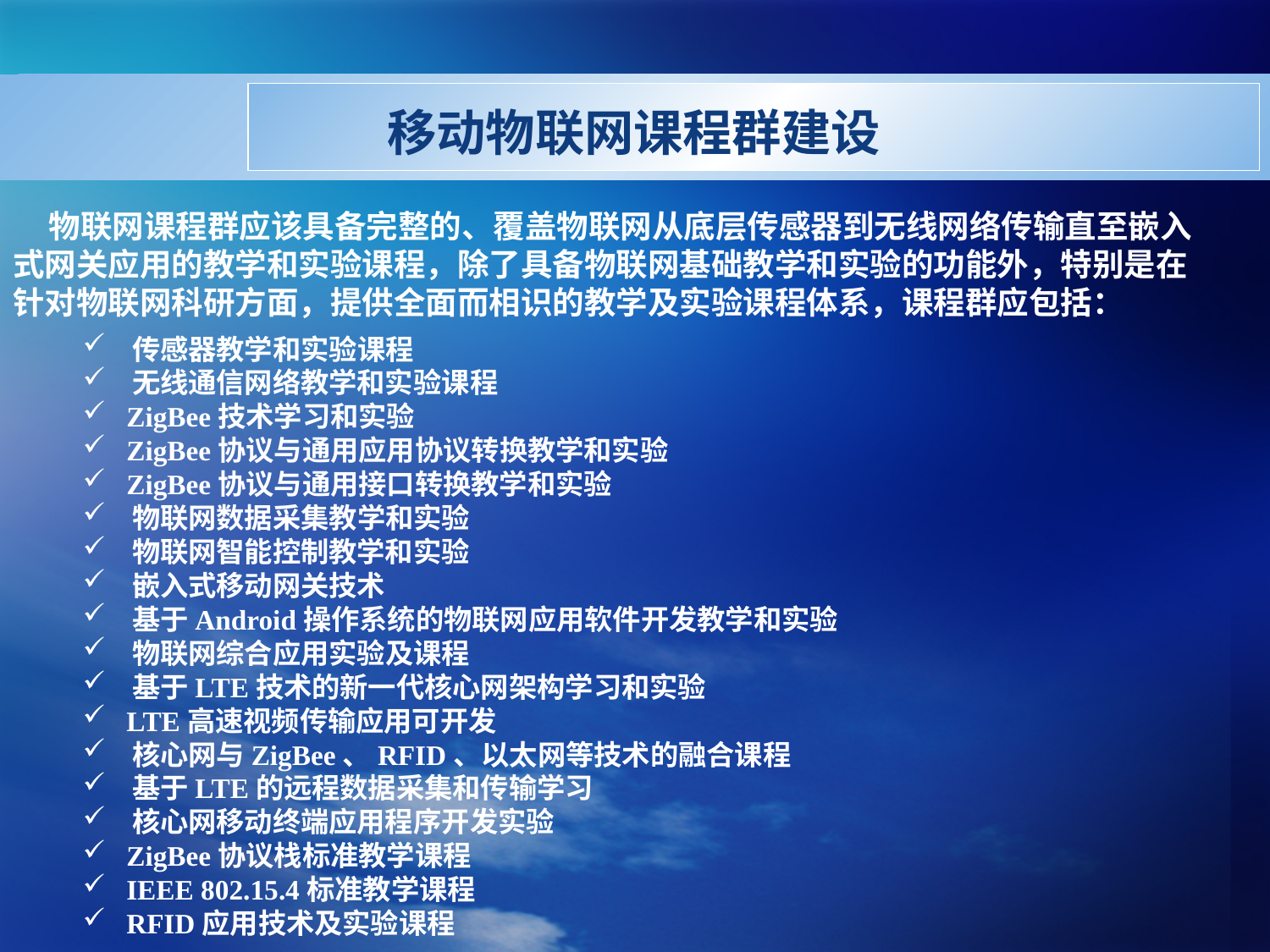

移动物联网课程群建设
物联网课程群应该具备完整的、覆盖物联网从底层传感器到无线网络传输直至嵌入式网关应用的教学和实验课程，除了具备物联网基础教学和实验的功能外，特别是在针对物联网科研方面，提供全面而相识的教学及实验课程体系，课程群应包括：
  传感器教学和实验课程
  无线通信网络教学和实验课程
  ZigBee技术学习和实验
  ZigBee协议与通用应用协议转换教学和实验
  ZigBee协议与通用接口转换教学和实验
  物联网数据采集教学和实验
  物联网智能控制教学和实验
  嵌入式移动网关技术
  基于Android操作系统的物联网应用软件开发教学和实验
  物联网综合应用实验及课程
  基于LTE技术的新一代核心网架构学习和实验
  LTE高速视频传输应用可开发
  核心网与ZigBee、RFID、以太网等技术的融合课程
  基于LTE的远程数据采集和传输学习
  核心网移动终端应用程序开发实验
  ZigBee协议栈标准教学课程
  IEEE 802.15.4标准教学课程
  RFID应用技术及实验课程